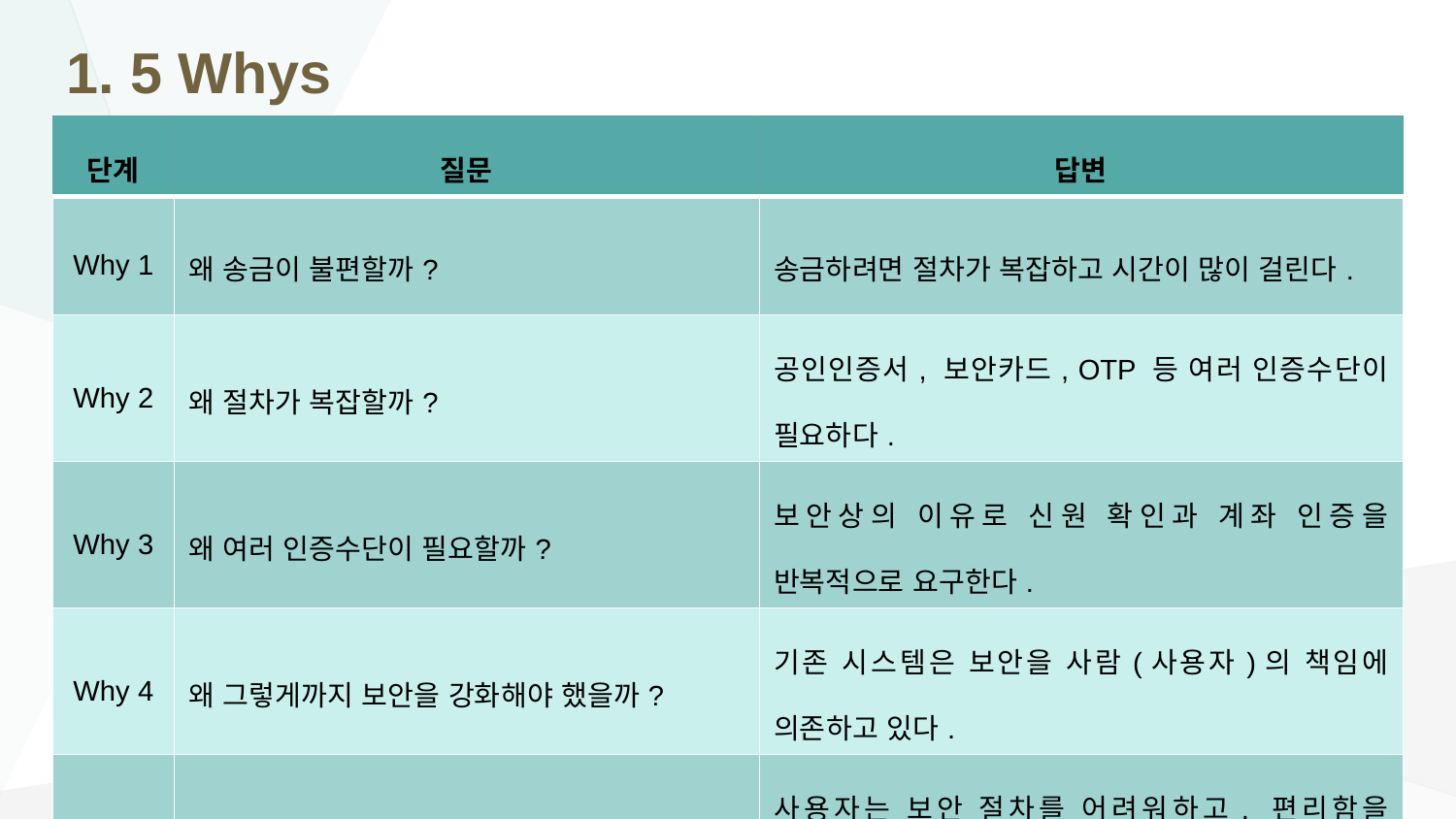

# 1. 5 Whys
| 단계 | 질문 | 답변 |
| --- | --- | --- |
| Why 1 | 왜 송금이 불편할까? | 송금하려면 절차가 복잡하고 시간이 많이 걸린다. |
| Why 2 | 왜 절차가 복잡할까? | 공인인증서, 보안카드, OTP 등 여러 인증수단이 필요하다. |
| Why 3 | 왜 여러 인증수단이 필요할까? | 보안상의 이유로 신원 확인과 계좌 인증을 반복적으로 요구한다. |
| Why 4 | 왜 그렇게까지 보안을 강화해야 했을까? | 기존 시스템은 보안을 사람(사용자)의 책임에 의존하고 있다. |
| Why 5 | 왜 사용자에게 보안을 맡기면 문제가 될까? | 사용자는 보안 절차를 어려워하고, 편리함을 우선하기 때문이다. |